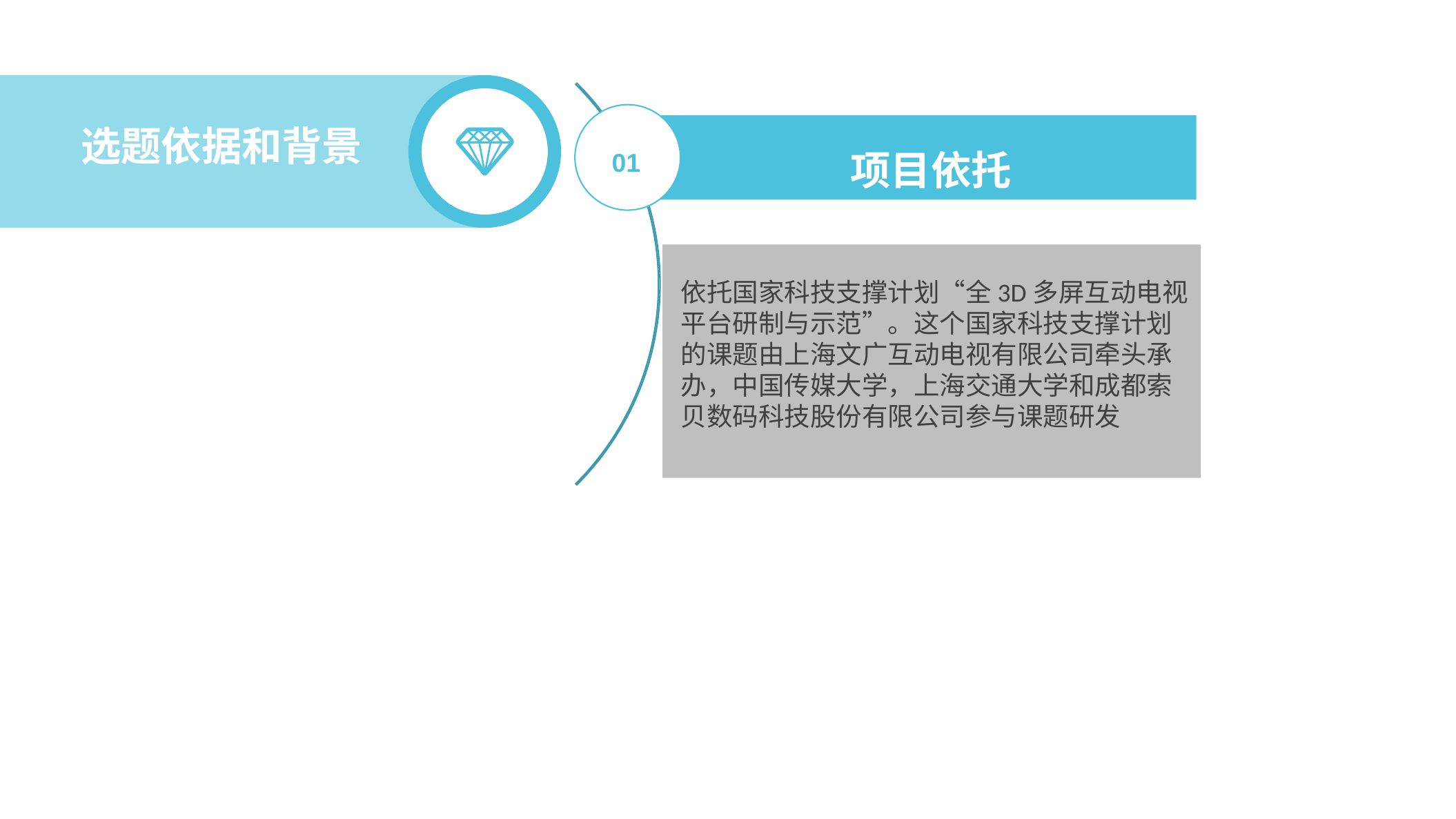

项目依托
01

选题依据和背景

依托国家科技支撑计划“全3D多屏互动电视平台研制与示范”。这个国家科技支撑计划的课题由上海文广互动电视有限公司牵头承办，中国传媒大学，上海交通大学和成都索贝数码科技股份有限公司参与课题研发